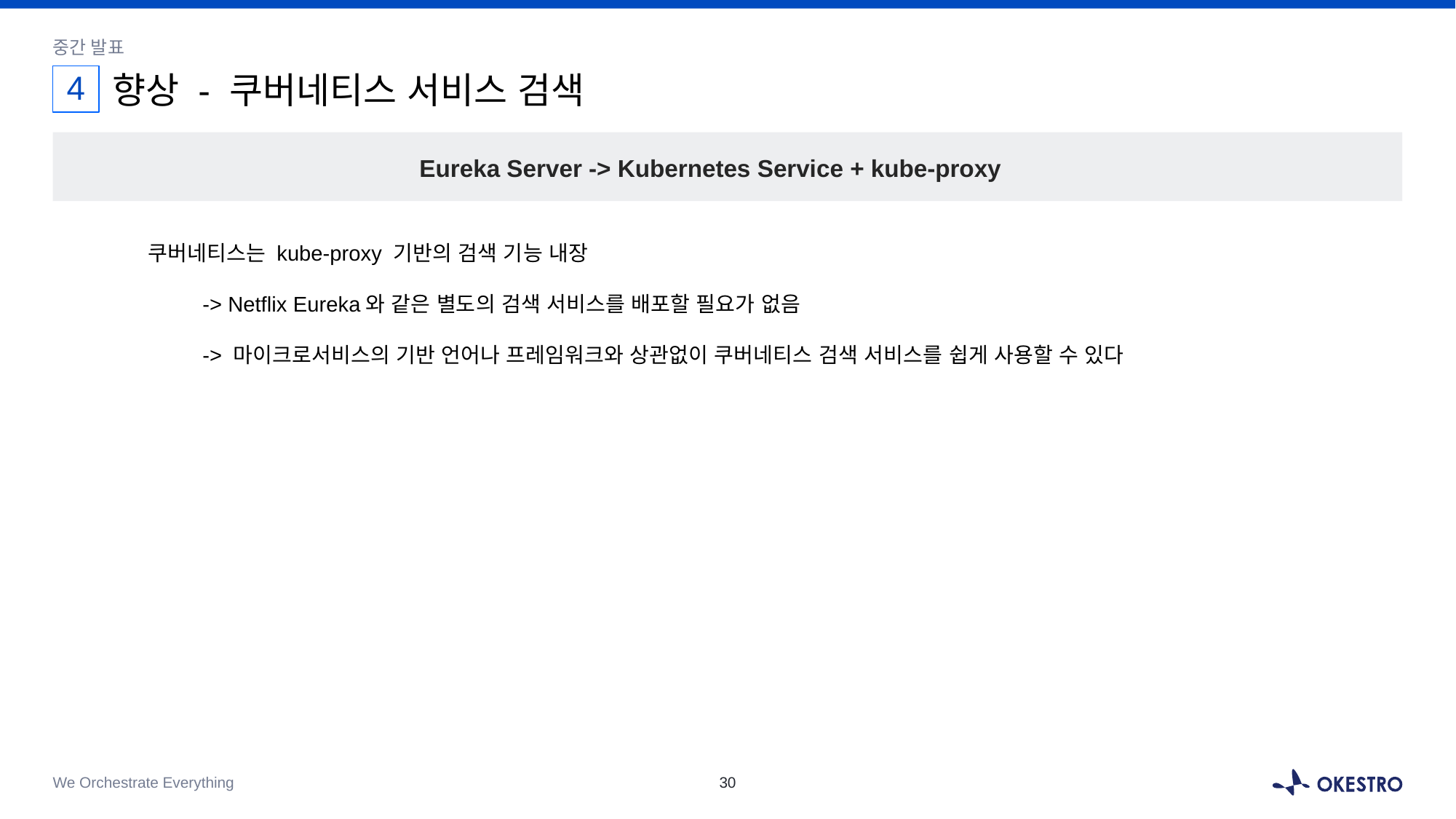

중간 발표
4
# 향상 - 쿠버네티스 서비스 검색
Eureka Server -> Kubernetes Service + kube-proxy
쿠버네티스는 kube-proxy 기반의 검색 기능 내장
	-> Netflix Eureka와 같은 별도의 검색 서비스를 배포할 필요가 없음

	-> 마이크로서비스의 기반 언어나 프레임워크와 상관없이 쿠버네티스 검색 서비스를 쉽게 사용할 수 있다